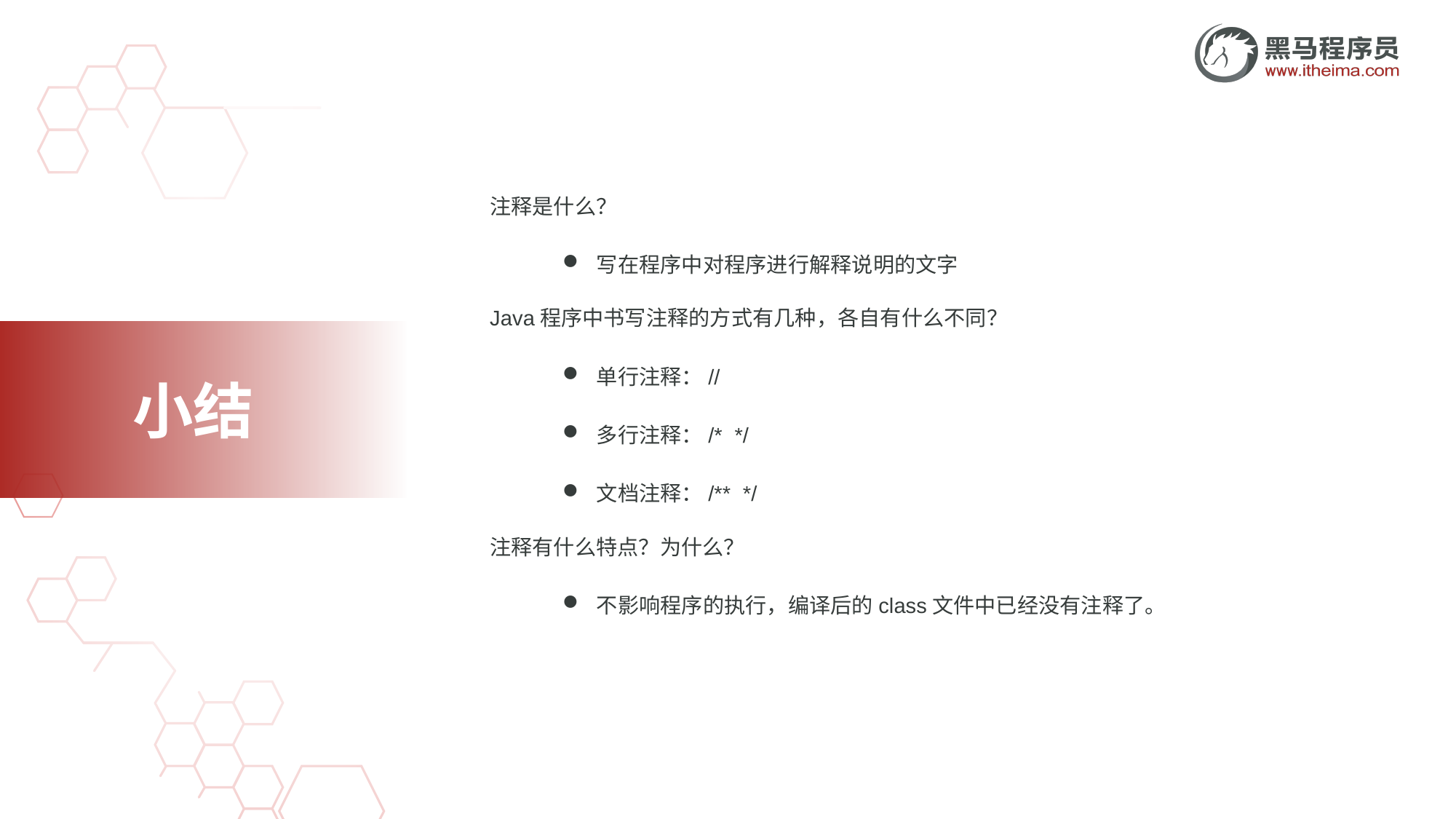

注释是什么？
写在程序中对程序进行解释说明的文字
Java程序中书写注释的方式有几种，各自有什么不同？
单行注释：//
多行注释：/*  */
文档注释：/**  */
注释有什么特点？为什么？
不影响程序的执行，编译后的class文件中已经没有注释了。